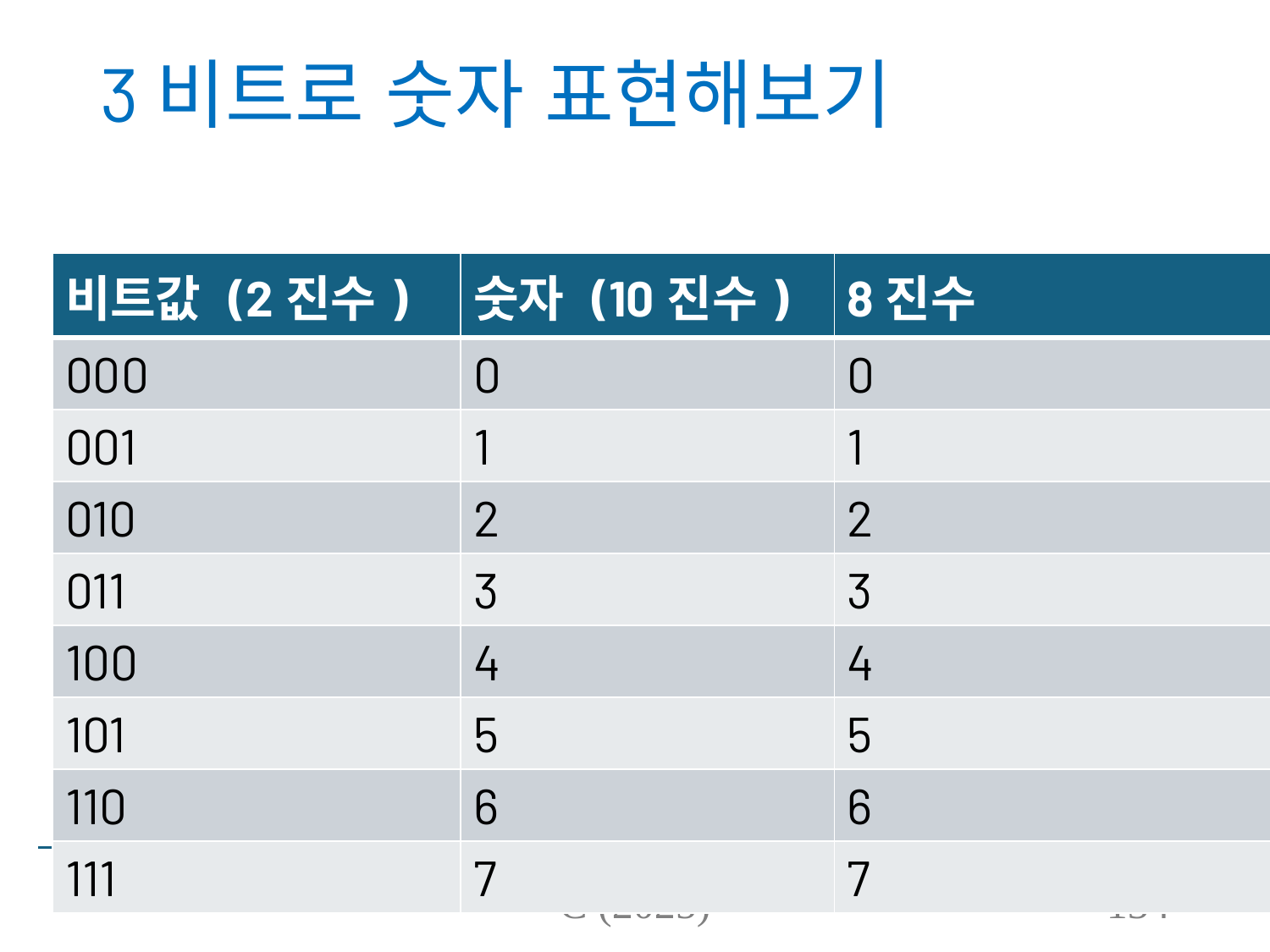

# 3비트로 숫자 표현해보기
| 비트값 (2진수) | 숫자 (10진수) | 8진수 |
| --- | --- | --- |
| 000 | 0 | 0 |
| 001 | 1 | 1 |
| 010 | 2 | 2 |
| 011 | 3 | 3 |
| 100 | 4 | 4 |
| 101 | 5 | 5 |
| 110 | 6 | 6 |
| 111 | 7 | 7 |
C (2025)
134